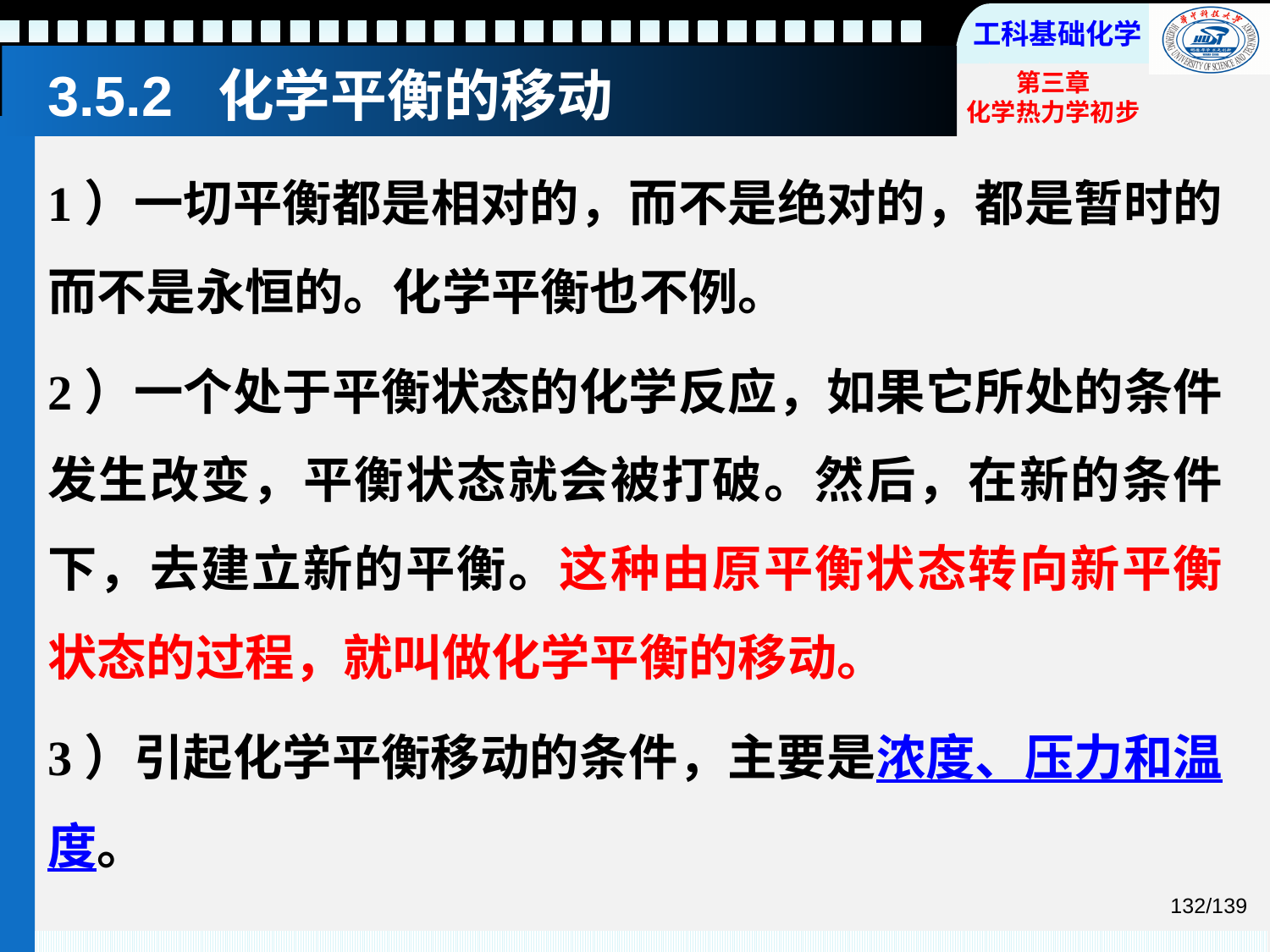

# 3.5.2  化学平衡的移动
1）一切平衡都是相对的，而不是绝对的，都是暂时的而不是永恒的。化学平衡也不例。
2）一个处于平衡状态的化学反应，如果它所处的条件发生改变，平衡状态就会被打破。然后，在新的条件下，去建立新的平衡。这种由原平衡状态转向新平衡状态的过程，就叫做化学平衡的移动。
3）引起化学平衡移动的条件，主要是浓度、压力和温度。